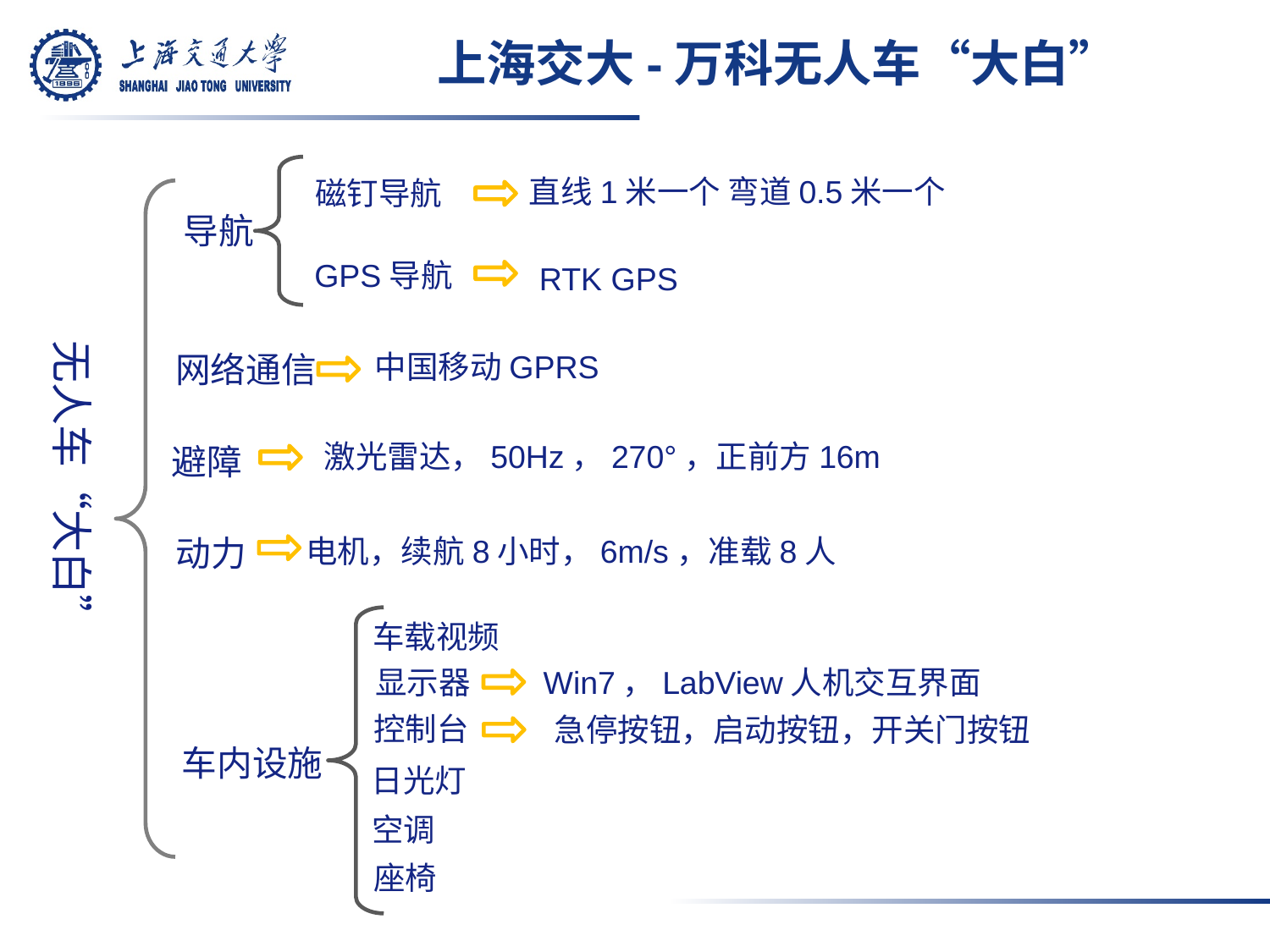

# 上海交大-万科无人车“大白”

直线1米一个 弯道0.5米一个
磁钉导航

导航
GPS导航
RTK GPS

无人车“大白”
中国移动GPRS
网络通信

激光雷达，50Hz，270°，正前方16m
避障

电机，续航8小时，6m/s，准载8人
动力

车载视频
显示器
Win7，LabView人机交互界面

控制台
急停按钮，启动按钮，开关门按钮

车内设施
日光灯
空调
座椅